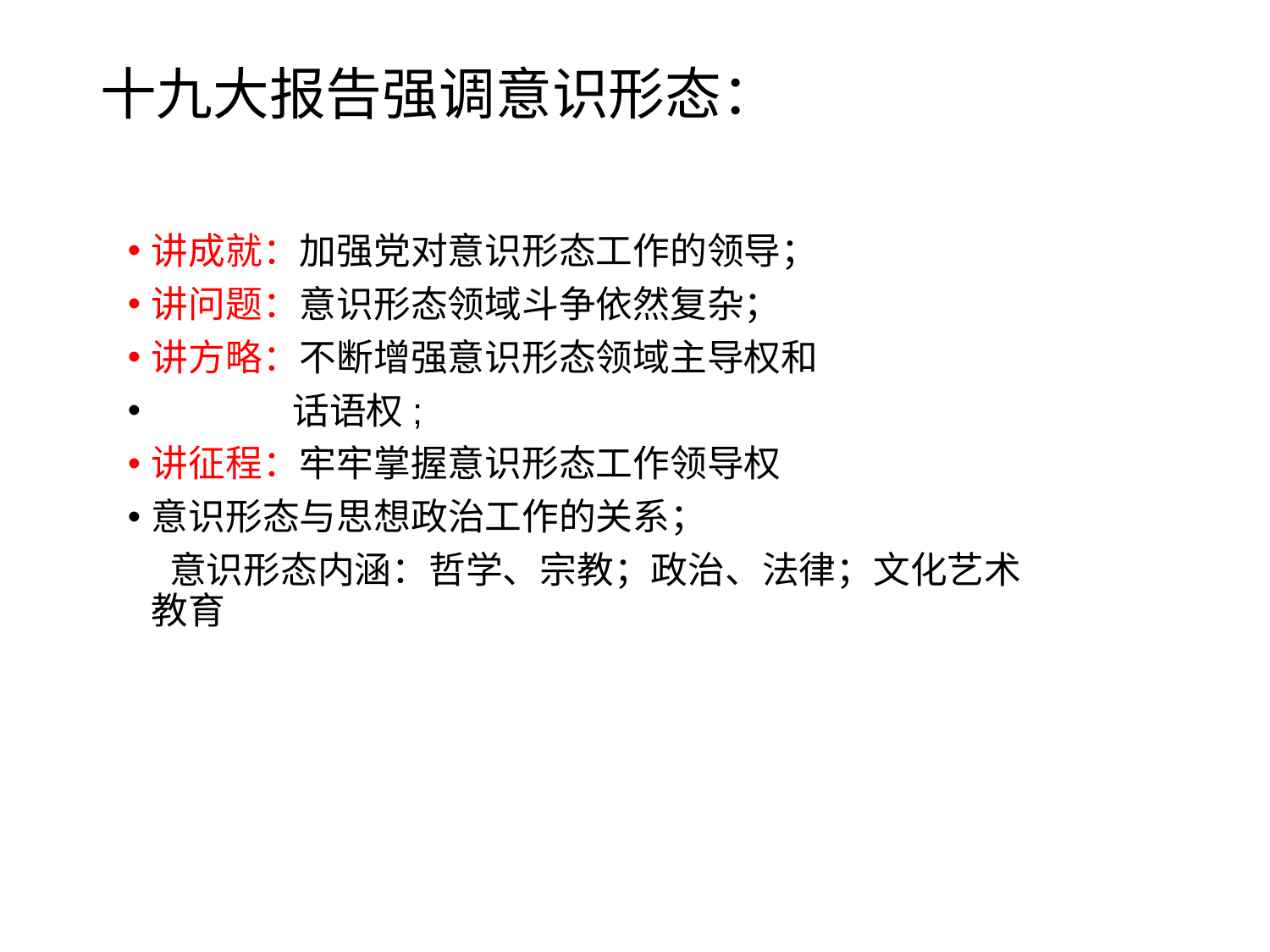

# 十九大报告强调意识形态：
讲成就：加强党对意识形态工作的领导；
讲问题：意识形态领域斗争依然复杂；
讲方略：不断增强意识形态领域主导权和
                话语权;
讲征程：牢牢掌握意识形态工作领导权
意识形态与思想政治工作的关系；
    意识形态内涵：哲学、宗教；政治、法律；文化艺术教育